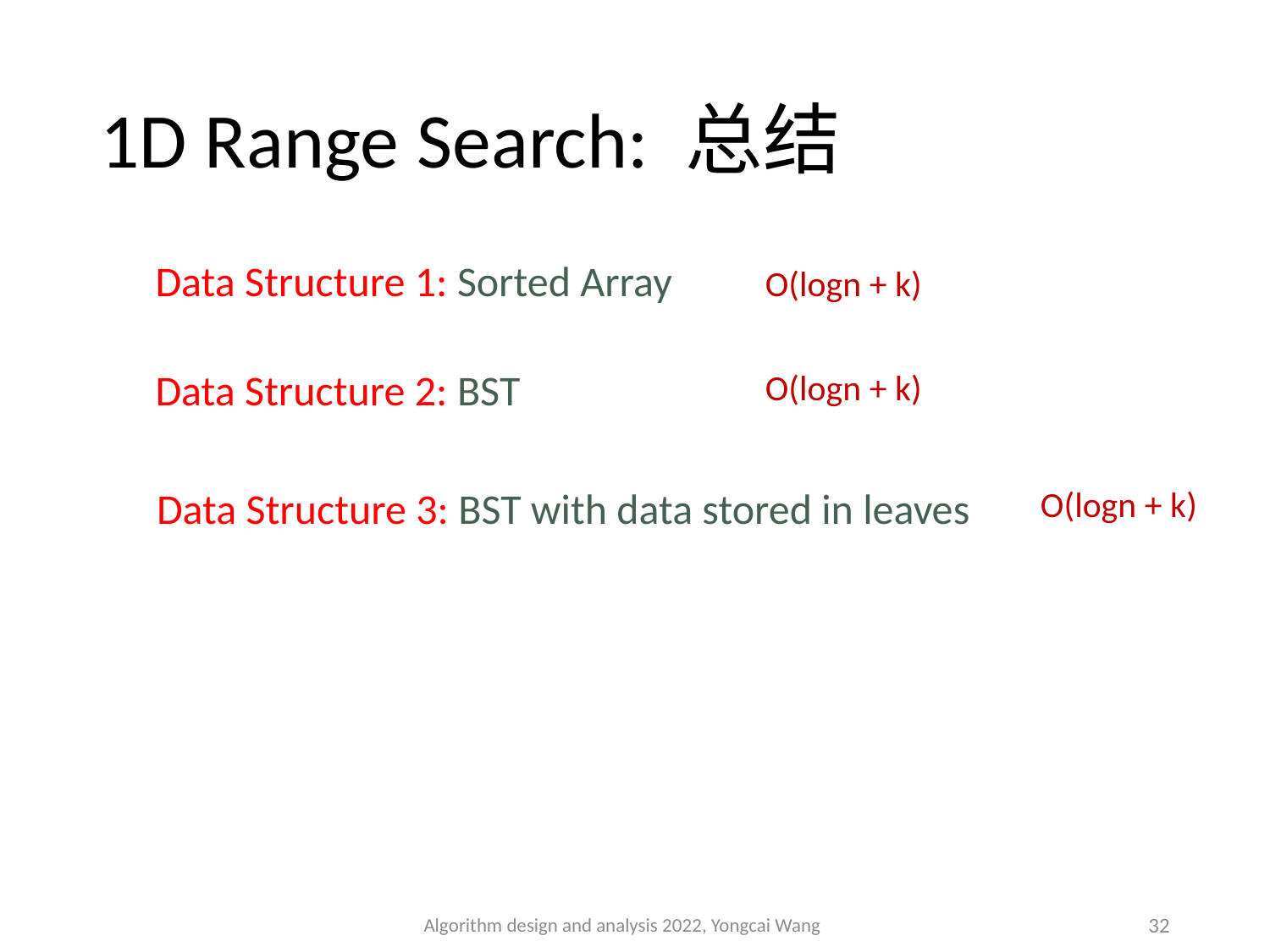

# 1D Range Search: 总结
Data Structure 1: Sorted Array
O(logn + k)
Data Structure 2: BST
O(logn + k)
Data Structure 3: BST with data stored in leaves
O(logn + k)
Algorithm design and analysis 2022, Yongcai Wang
32